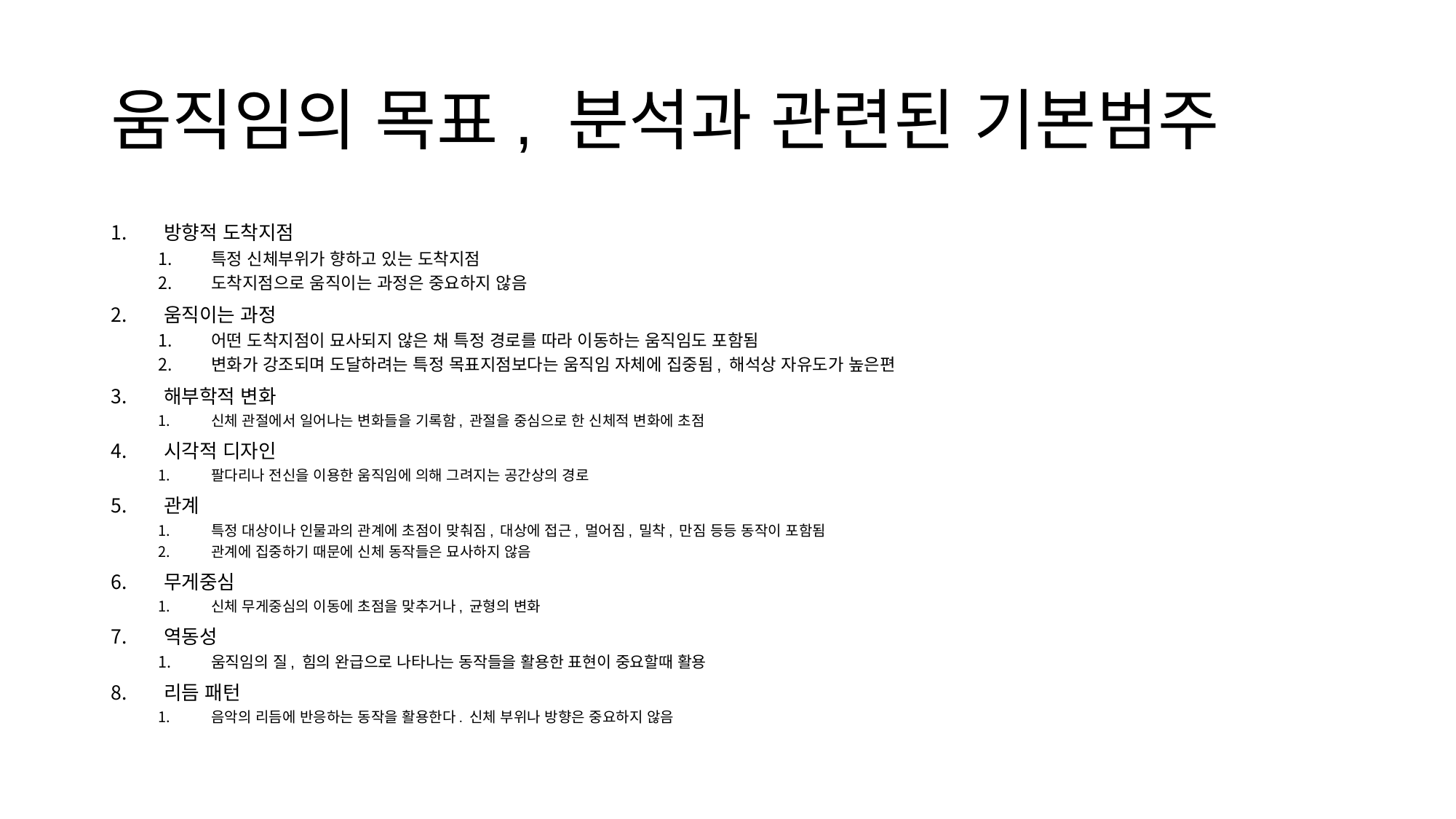

# 움직임의 목표, 분석과 관련된 기본범주
방향적 도착지점
특정 신체부위가 향하고 있는 도착지점
도착지점으로 움직이는 과정은 중요하지 않음
움직이는 과정
어떤 도착지점이 묘사되지 않은 채 특정 경로를 따라 이동하는 움직임도 포함됨
변화가 강조되며 도달하려는 특정 목표지점보다는 움직임 자체에 집중됨, 해석상 자유도가 높은편
해부학적 변화
신체 관절에서 일어나는 변화들을 기록함, 관절을 중심으로 한 신체적 변화에 초점
시각적 디자인
팔다리나 전신을 이용한 움직임에 의해 그려지는 공간상의 경로
관계
특정 대상이나 인물과의 관계에 초점이 맞춰짐, 대상에 접근, 멀어짐, 밀착, 만짐 등등 동작이 포함됨
관계에 집중하기 때문에 신체 동작들은 묘사하지 않음
무게중심
신체 무게중심의 이동에 초점을 맞추거나, 균형의 변화
역동성
움직임의 질, 힘의 완급으로 나타나는 동작들을 활용한 표현이 중요할때 활용
리듬 패턴
음악의 리듬에 반응하는 동작을 활용한다. 신체 부위나 방향은 중요하지 않음